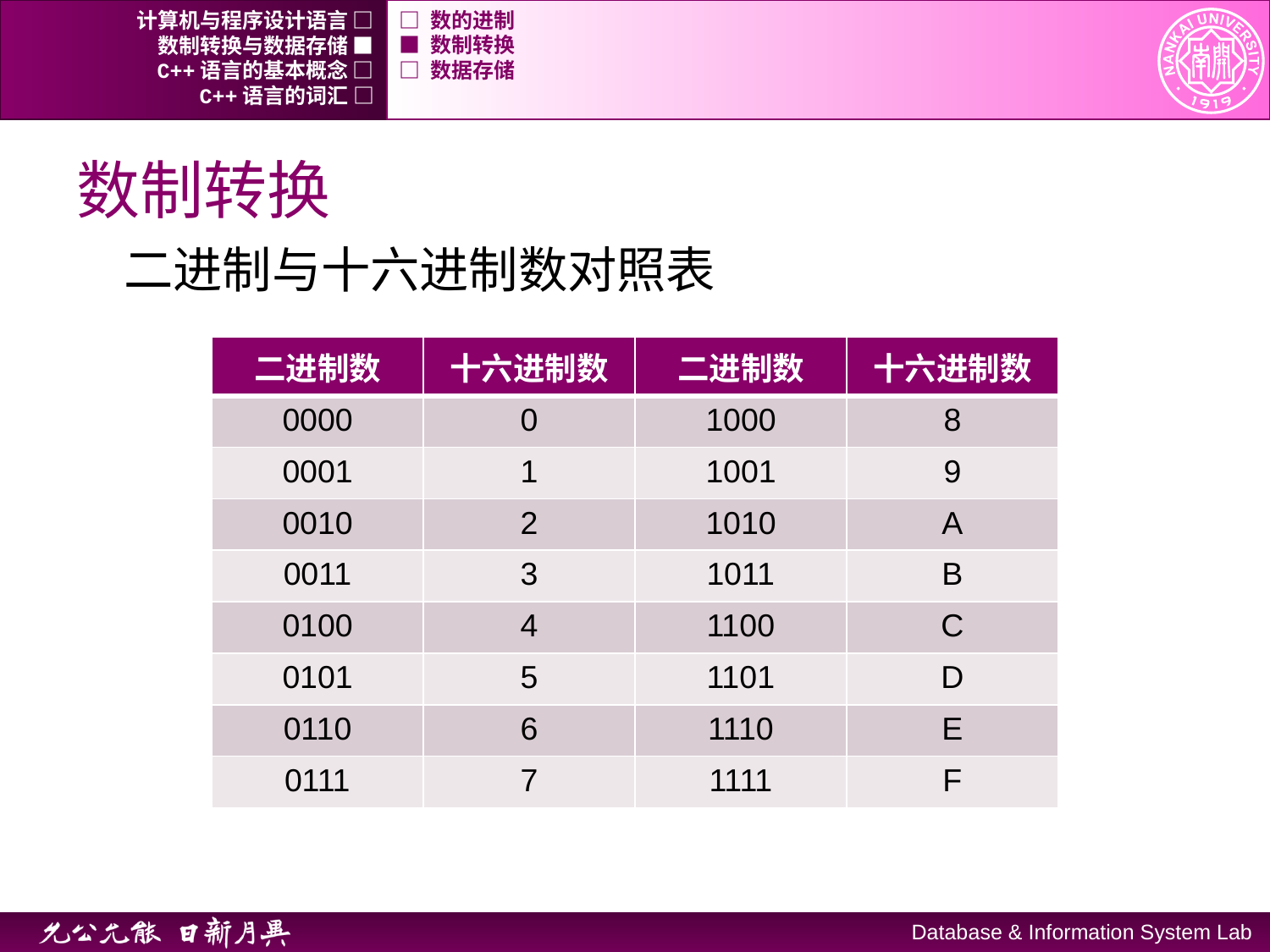

计算机与程序设计语言 □
□ 数的进制
数制转换与数据存储 ■
■ 数制转换
C++语言的基本概念 □
□ 数据存储
C++语言的词汇 □
# 数制转换
二进制与十六进制数对照表
| 二进制数 | 十六进制数 | 二进制数 | 十六进制数 |
| --- | --- | --- | --- |
| 0000 | 0 | 1000 | 8 |
| 0001 | 1 | 1001 | 9 |
| 0010 | 2 | 1010 | A |
| 0011 | 3 | 1011 | B |
| 0100 | 4 | 1100 | C |
| 0101 | 5 | 1101 | D |
| 0110 | 6 | 1110 | E |
| 0111 | 7 | 1111 | F |